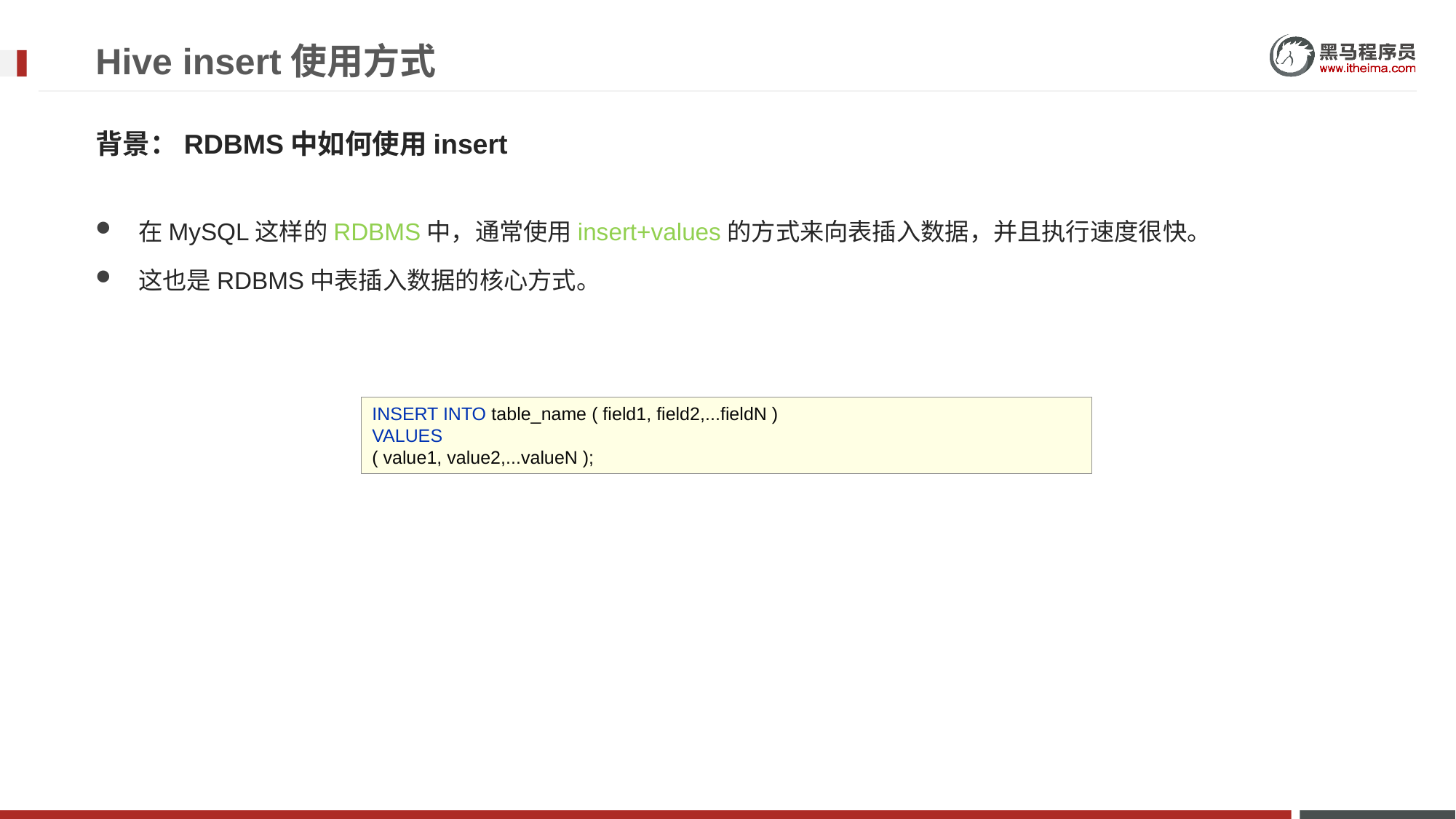

# Hive insert使用方式
背景：RDBMS中如何使用insert
在MySQL这样的RDBMS中，通常使用insert+values的方式来向表插入数据，并且执行速度很快。
这也是RDBMS中表插入数据的核心方式。
INSERT INTO table_name ( field1, field2,...fieldN )
VALUES
( value1, value2,...valueN );